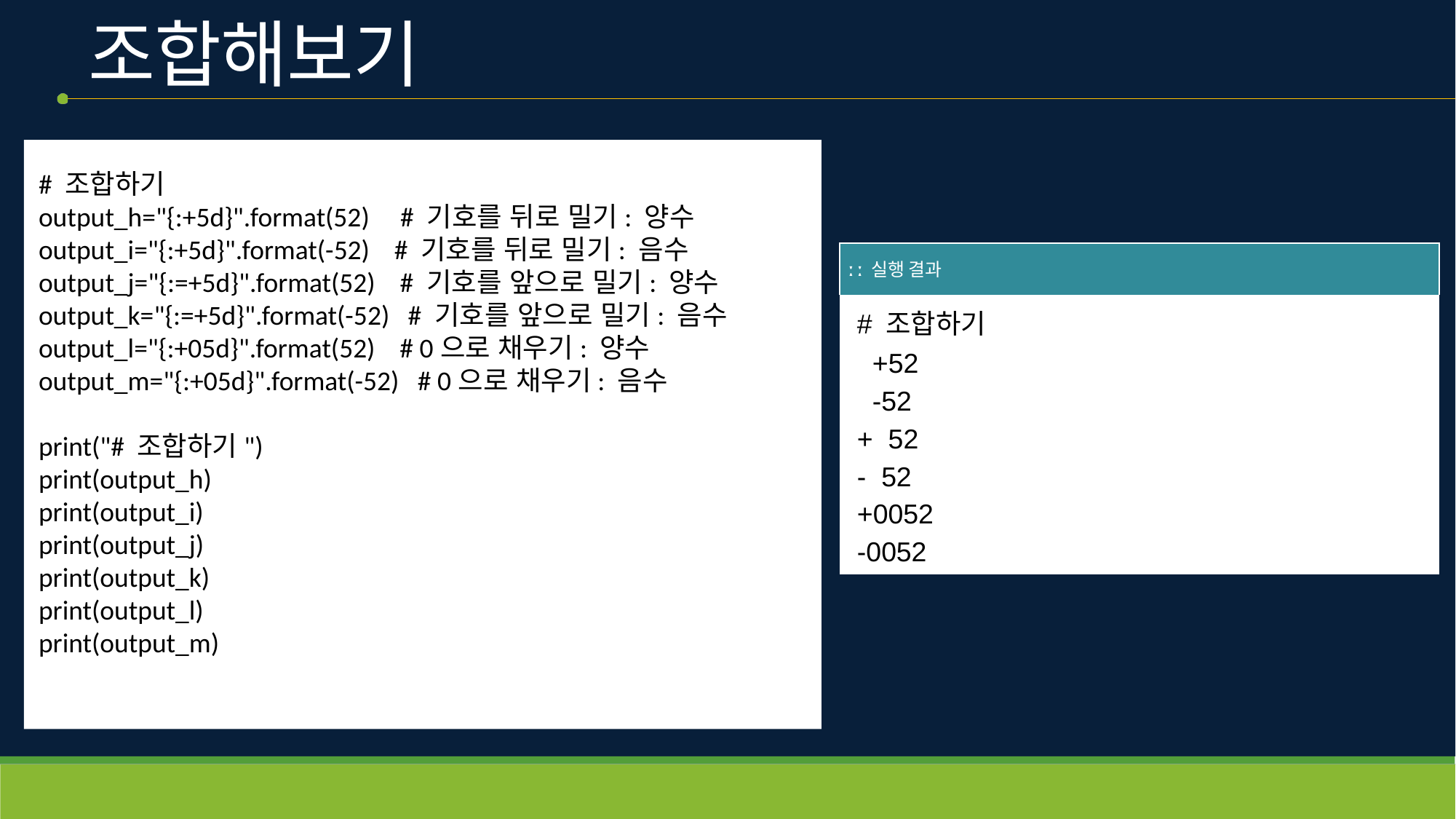

# 조합해보기

# 조합하기
output_h="{:+5d}".format(52)     # 기호를 뒤로 밀기: 양수
output_i="{:+5d}".format(-52)    # 기호를 뒤로 밀기: 음수
output_j="{:=+5d}".format(52)    # 기호를 앞으로 밀기: 양수
output_k="{:=+5d}".format(-52)   # 기호를 앞으로 밀기: 음수
output_l="{:+05d}".format(52)    # 0으로 채우기: 양수
output_m="{:+05d}".format(-52)   # 0으로 채우기: 음수
print("# 조합하기")
print(output_h)
print(output_i)
print(output_j)
print(output_k)
print(output_l)
print(output_m)

| ː ː 실행 결과 |
| --- |
| # 조합하기 +52 -52 + 52 - 52 +0052 -0052 |